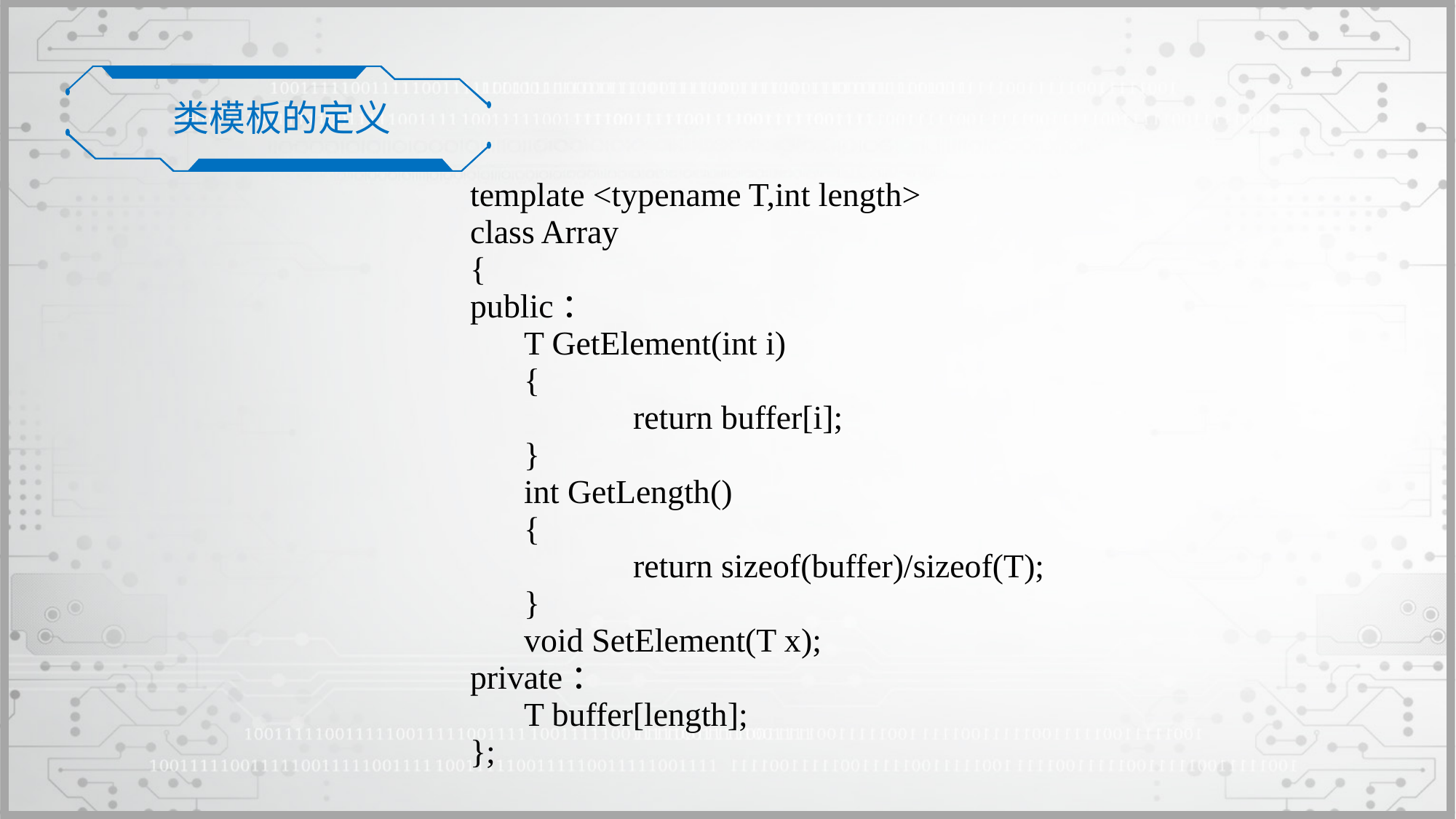

类模板的定义

template <typename T,int length>
class Array
{
public：
	T GetElement(int i)
	{
		return buffer[i];
	}
	int GetLength()
	{
		return sizeof(buffer)/sizeof(T);
	}
	void SetElement(T x);
private：
	T buffer[length];
};